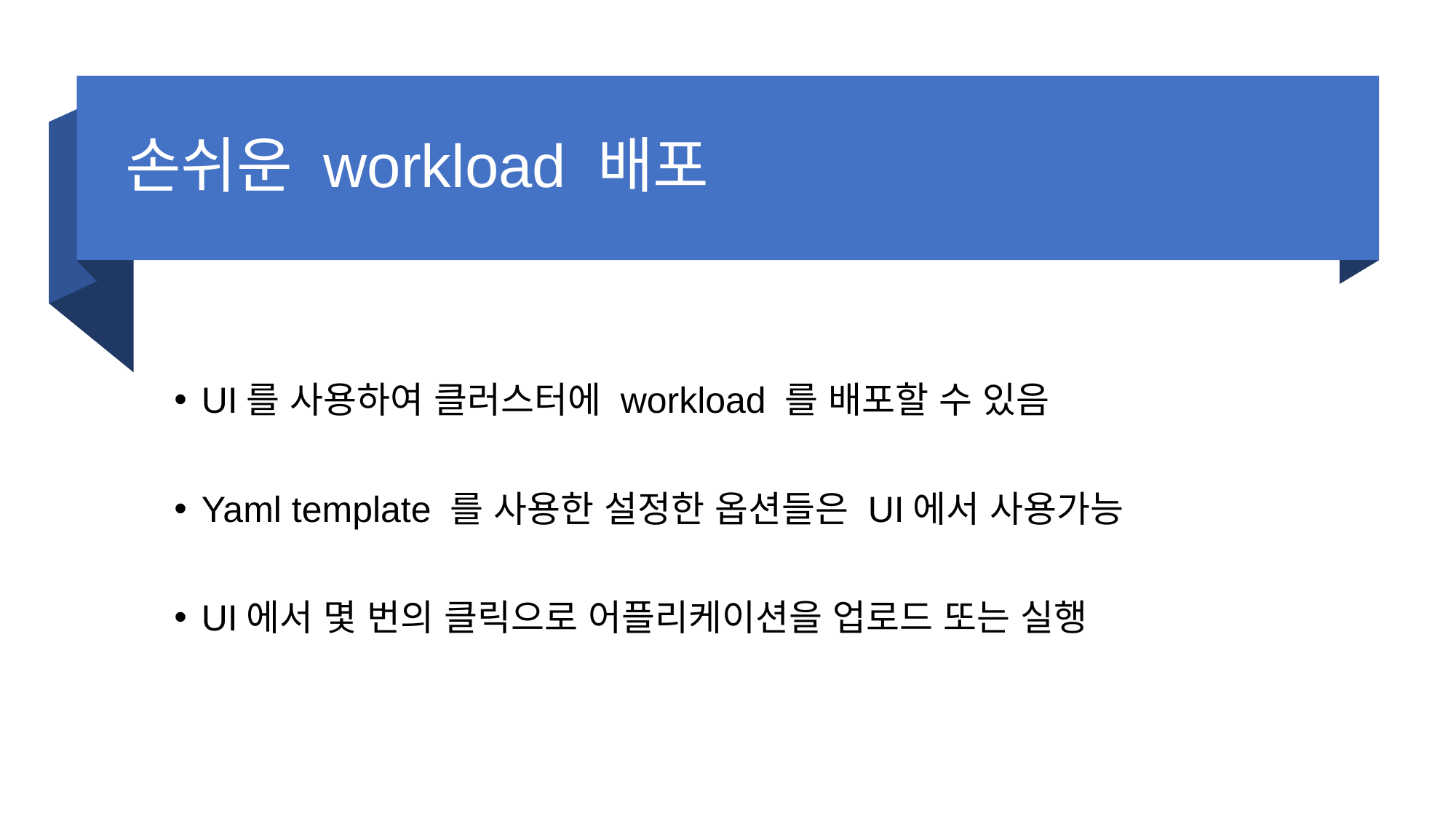

# 손쉬운 workload 배포

UI를 사용하여 클러스터에 workload 를 배포할 수 있음

Yaml template 를 사용한 설정한 옵션들은 UI에서 사용가능

UI에서 몇 번의 클릭으로 어플리케이션을 업로드 또는 실행